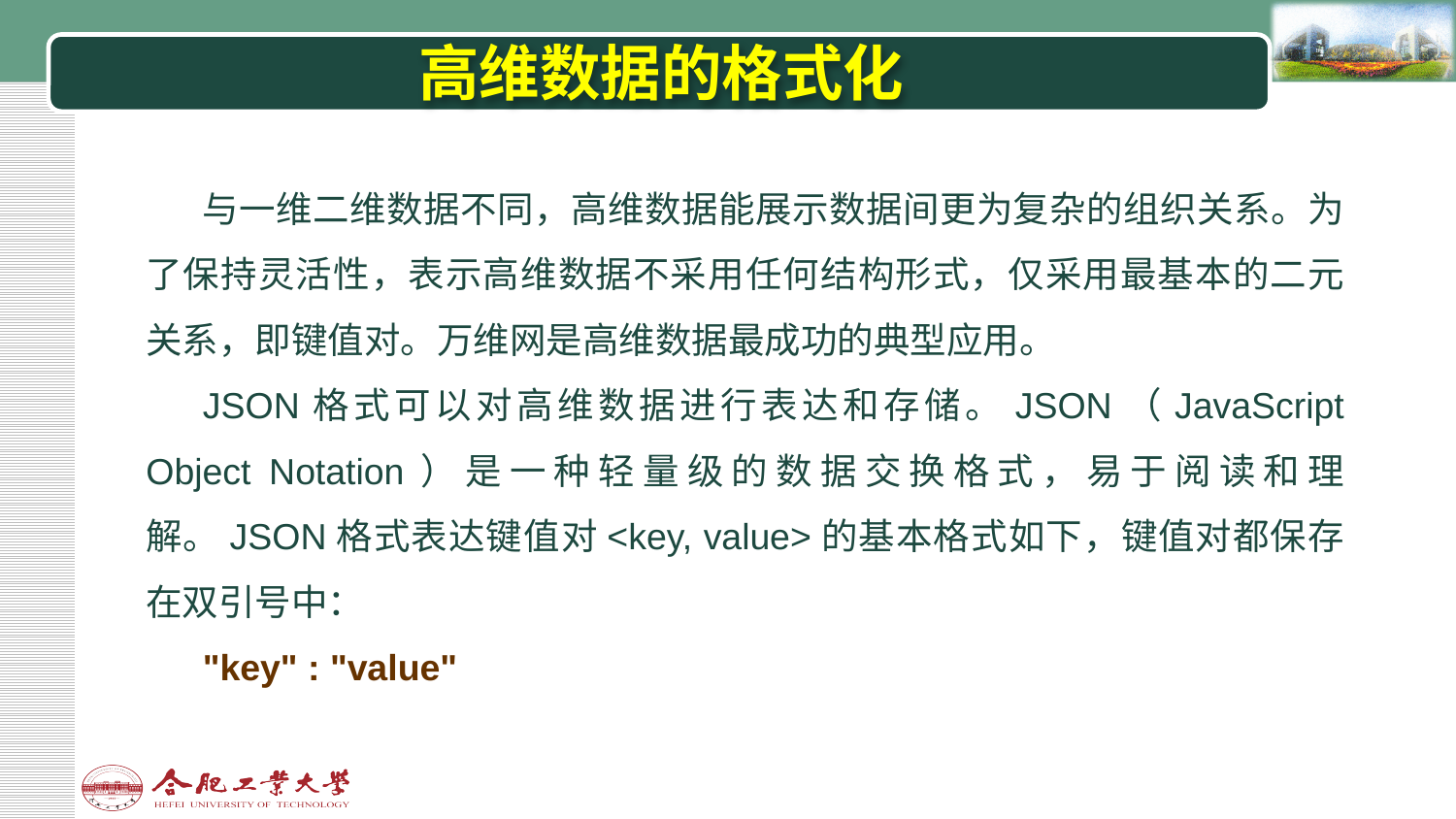

# 高维数据的格式化
与一维二维数据不同，高维数据能展示数据间更为复杂的组织关系。为了保持灵活性，表示高维数据不采用任何结构形式，仅采用最基本的二元关系，即键值对。万维网是高维数据最成功的典型应用。
JSON格式可以对高维数据进行表达和存储。JSON（JavaScript Object Notation）是一种轻量级的数据交换格式，易于阅读和理解。JSON格式表达键值对<key, value>的基本格式如下，键值对都保存在双引号中：
"key" : "value"